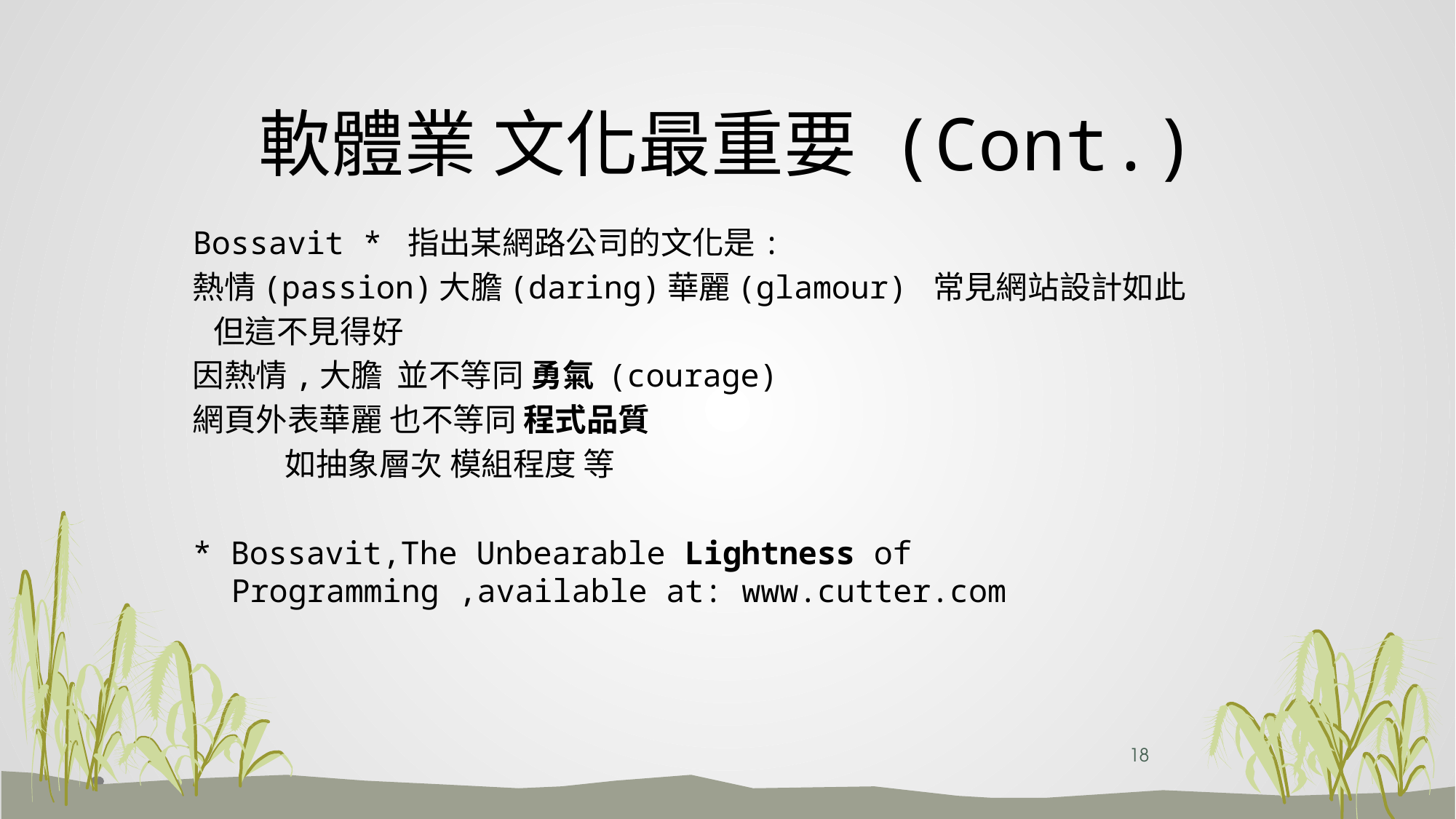

# 軟體業 文化最重要 (Cont.)
Bossavit * 指出某網路公司的文化是:
熱情(passion)大膽(daring)華麗(glamour) 常見網站設計如此
  但這不見得好
因熱情,大膽  並不等同 勇氣 (courage)
網頁外表華麗 也不等同 程式品質
            如抽象層次 模組程度 等

* Bossavit,The Unbearable Lightness of Programming ,available at: www.cutter.com

18